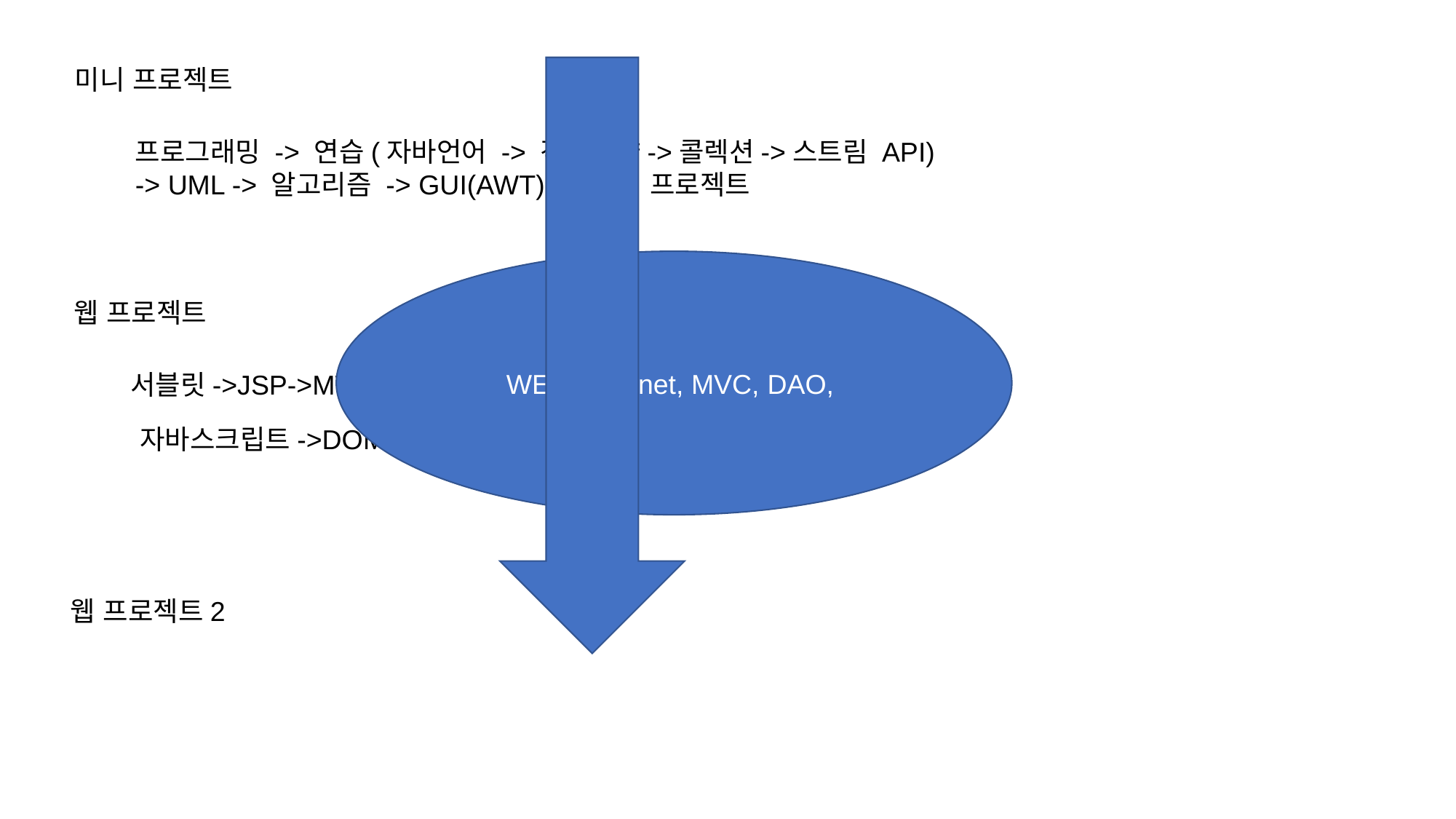

미니 프로젝트

프로그래밍 -> 연습(자바언어 -> 객체지향->콜렉션->스트림 API)
-> UML -> 알고리즘 -> GUI(AWT) -> 게임 프로젝트
WEB, Internet, MVC, DAO,
웹 프로젝트
서블릿->JSP->MVC->….
HTML/CSS
자바스크립트->DOM->OOJS-AJAX->
웹 프로젝트2